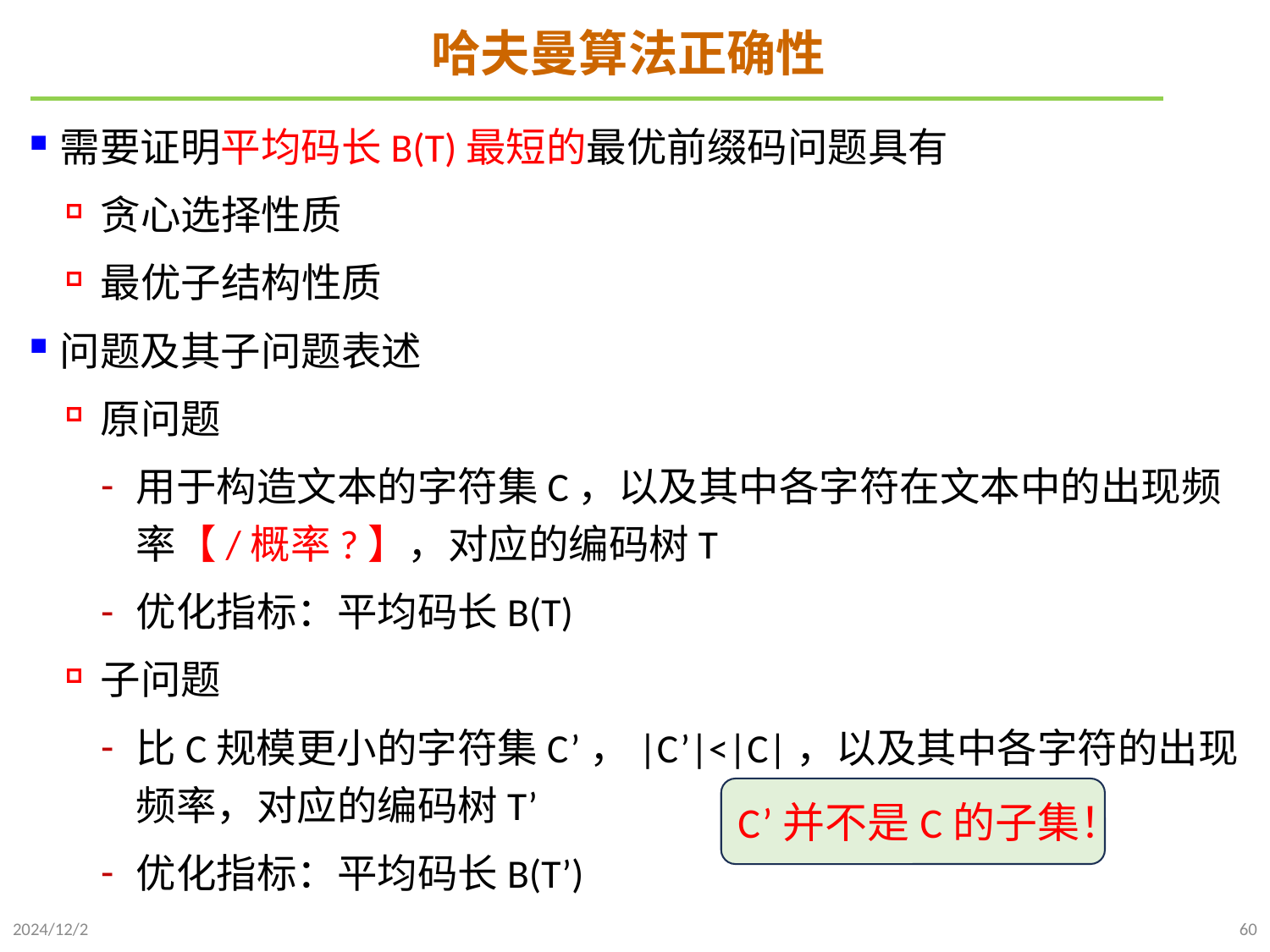

# 哈夫曼算法正确性
需要证明平均码长B(T)最短的最优前缀码问题具有
贪心选择性质
最优子结构性质
问题及其子问题表述
原问题
用于构造文本的字符集C，以及其中各字符在文本中的出现频率【/概率?】，对应的编码树T
优化指标：平均码长B(T)
子问题
比C规模更小的字符集C’，|C’|<|C|，以及其中各字符的出现频率，对应的编码树T’
优化指标：平均码长B(T’)

C’并不是C的子集！
2024/12/2
60